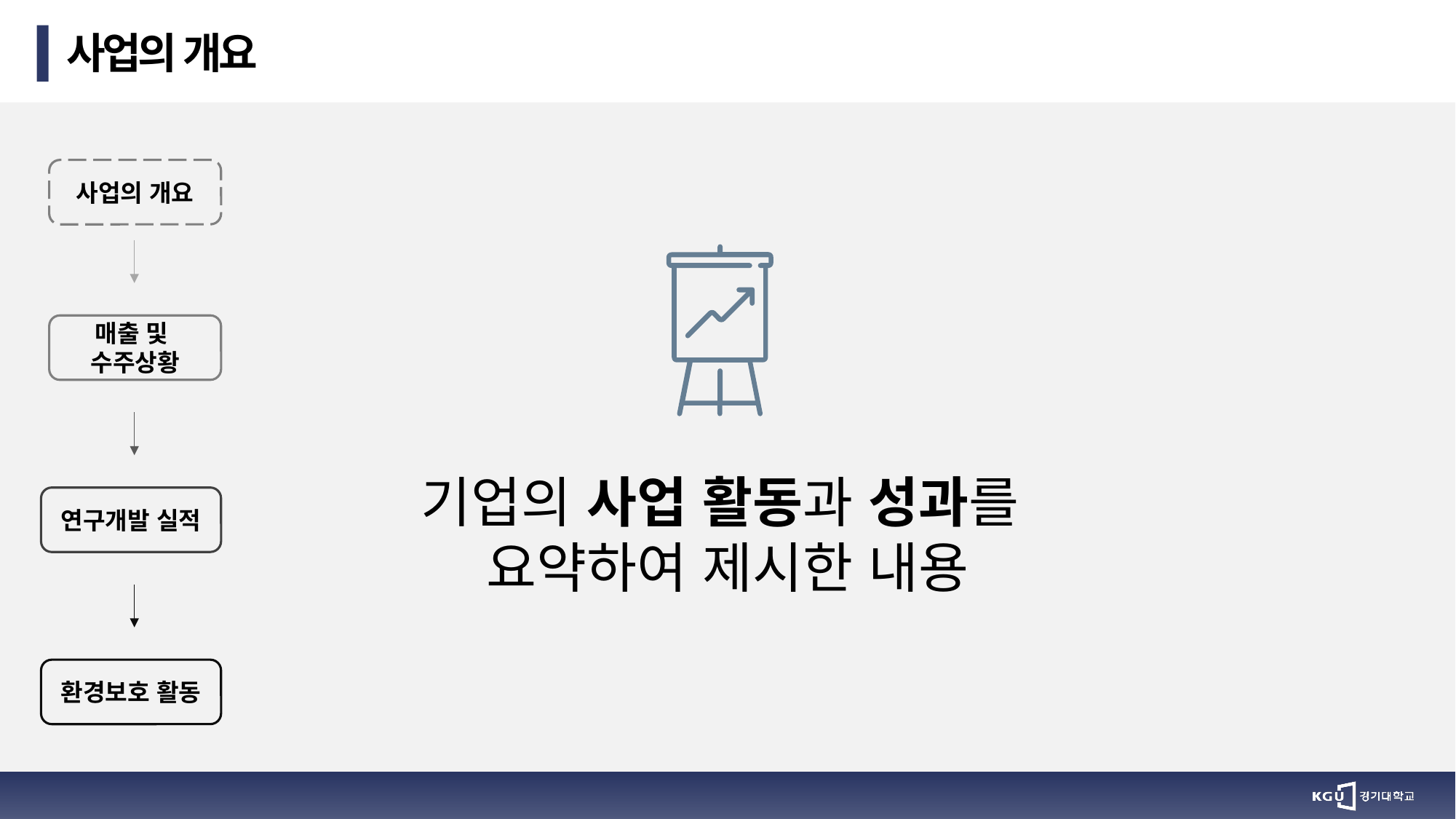

사업의 개요

사업의 개요

매출 및
수주상황
기업의 사업 활동과 성과를
요약하여 제시한 내용
연구개발 실적
환경보호 활동